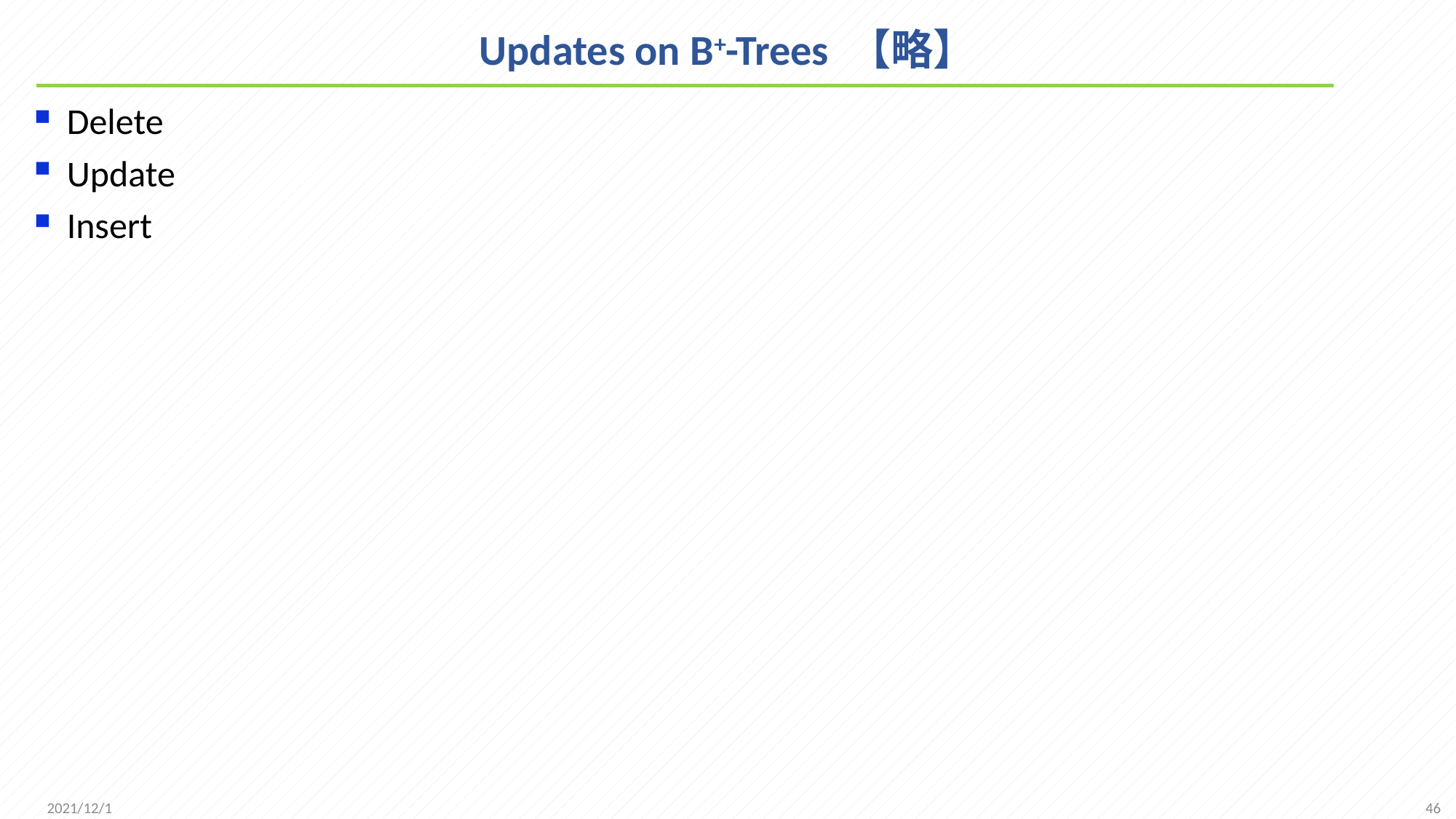

# Updates on B+-Trees 【略】
Delete
Update
Insert
46
2021/12/1